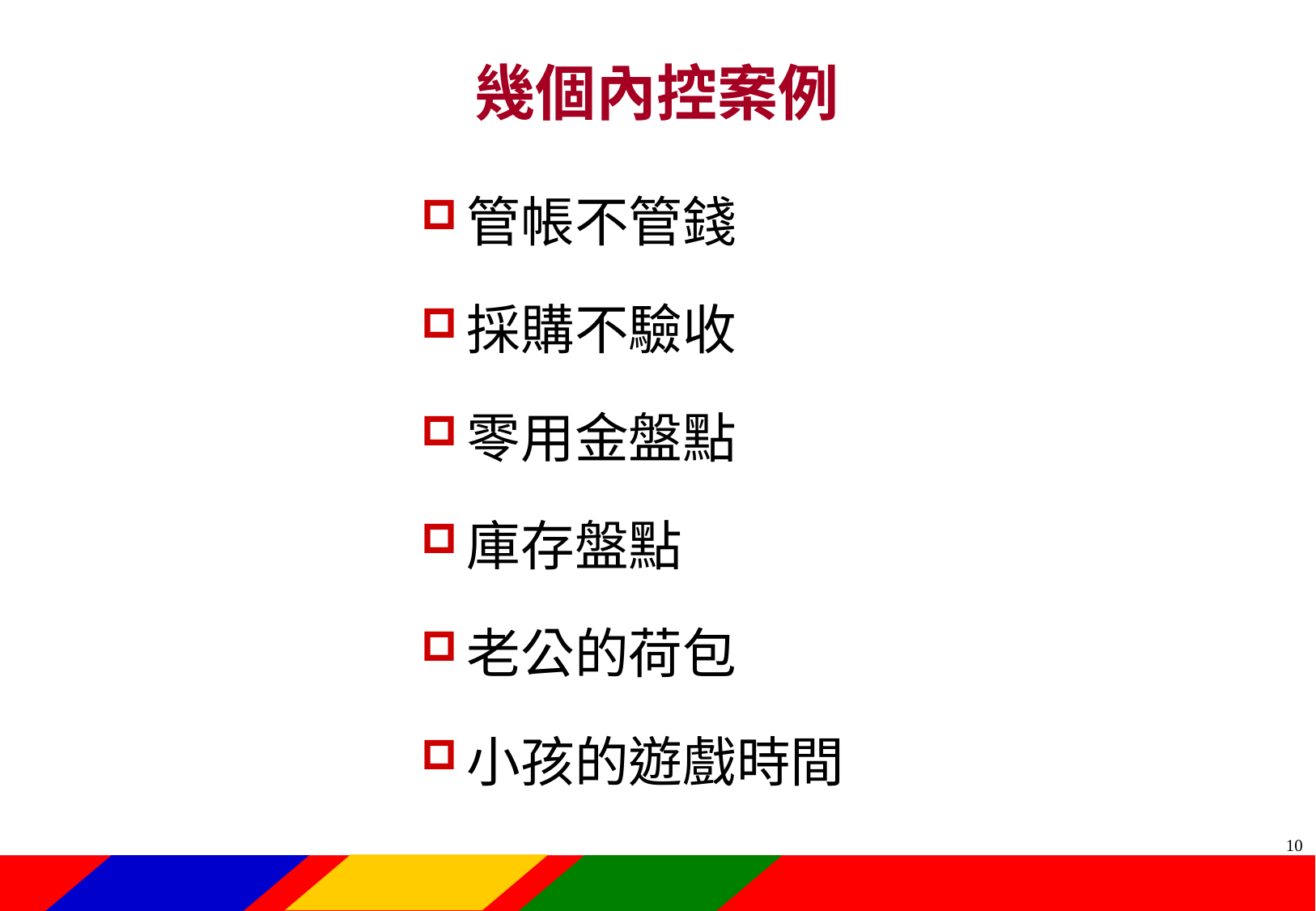

幾個內控案例
管帳不管錢
採購不驗收
零用金盤點
庫存盤點
老公的荷包
小孩的遊戲時間

10